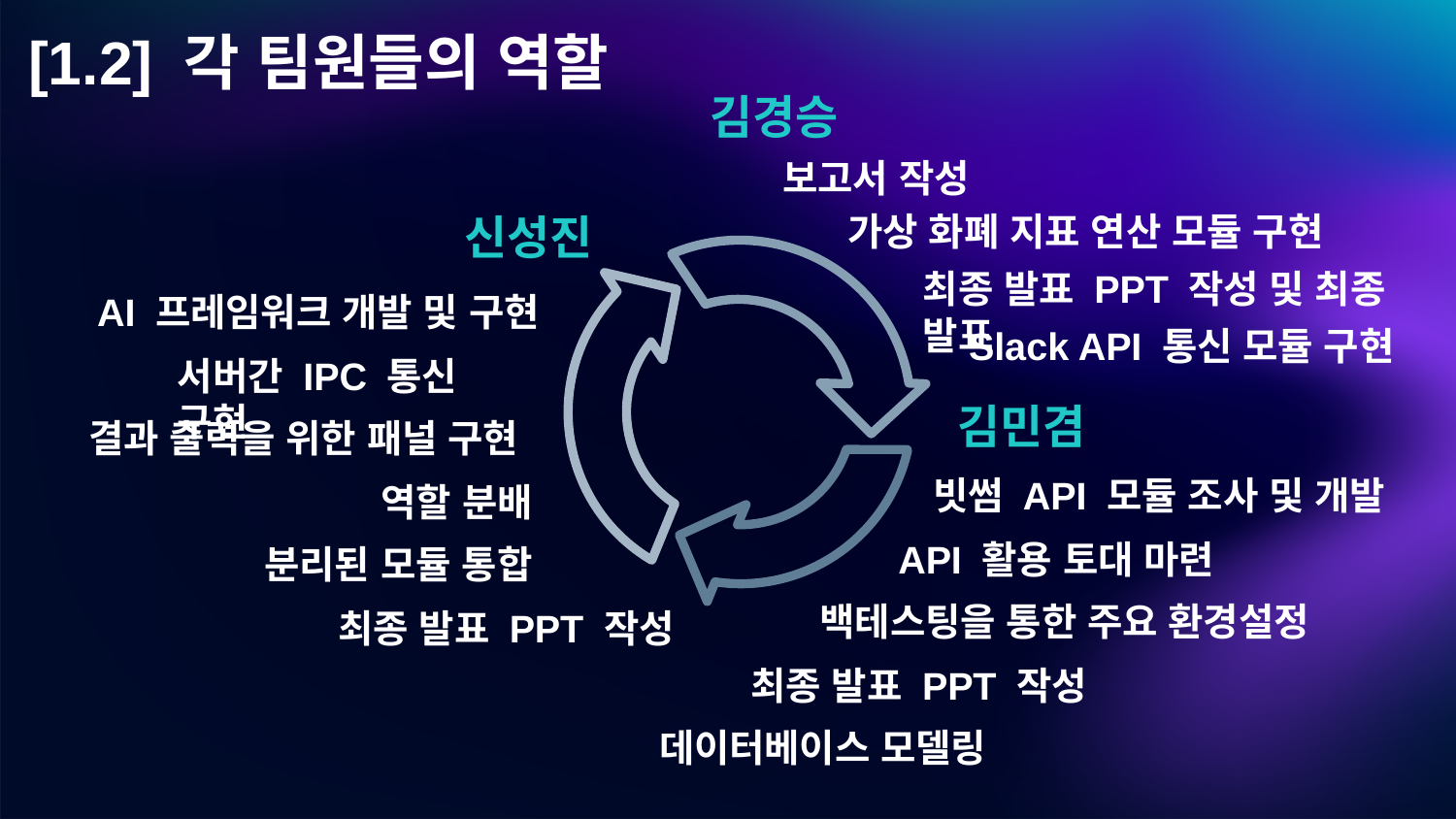

# [1.2] 각 팀원들의 역할
김경승
보고서 작성
신성진
가상 화폐 지표 연산 모듈 구현

최종 발표 PPT 작성 및 최종 발표
AI 프레임워크 개발 및 구현
Slack API 통신 모듈 구현
서버간 IPC 통신 구현
김민겸
결과 출력을 위한 패널 구현
빗썸 API 모듈 조사 및 개발
역할 분배
API 활용 토대 마련
분리된 모듈 통합
백테스팅을 통한 주요 환경설정
최종 발표 PPT 작성
최종 발표 PPT 작성
데이터베이스 모델링